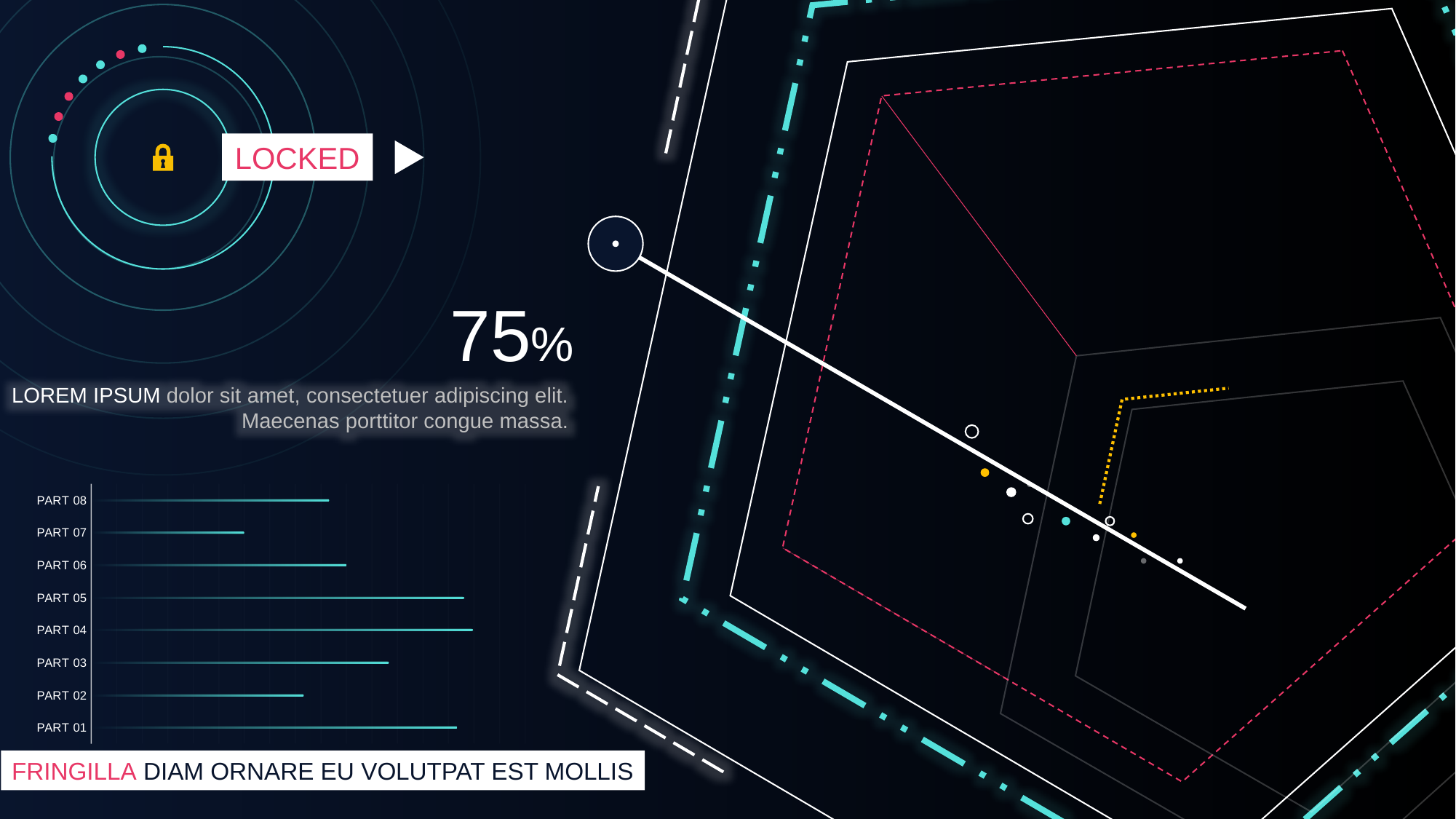

LOCKED

75%

LOREM IPSUM dolor sit amet, consectetuer adipiscing elit. Maecenas porttitor congue massa.

### Chart

| Category | 系列 1 |
|---|---|
| PART 01 | 4.3 |
| PART 02 | 2.5 |
| PART 03 | 3.5 |
| PART 04 | 4.5 |
| PART 05 | 4.4 |
| PART 06 | 3.0 |
| PART 07 | 1.8 |
| PART 08 | 2.8 |

FRINGILLA DIAM ORNARE EU VOLUTPAT EST MOLLIS